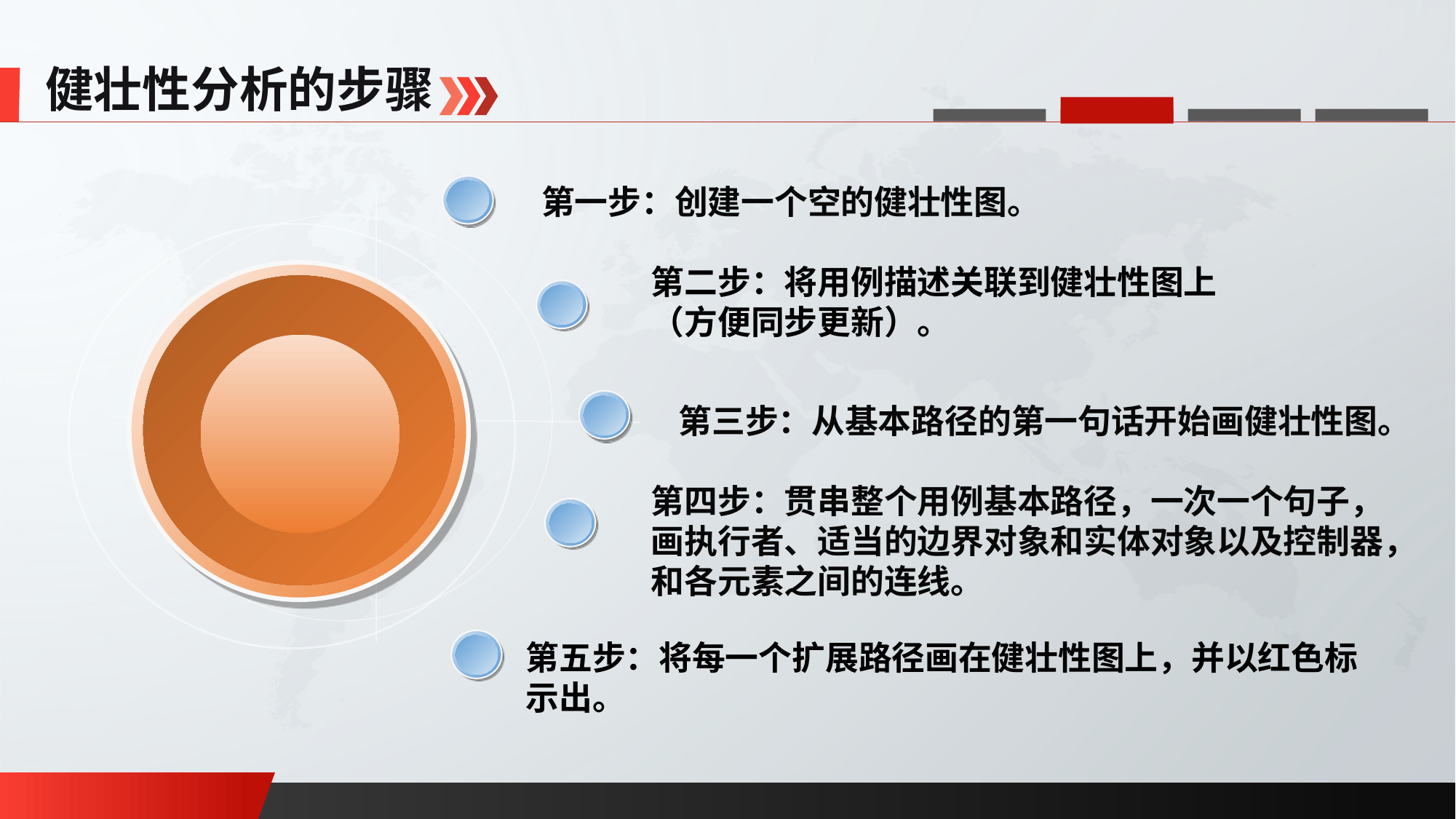

健壮性分析的步骤

 第一步：创建一个空的健壮性图。

第二步：将用例描述关联到健壮性图上（方便同步更新）。

第三步：从基本路径的第一句话开始画健壮性图。

第四步：贯串整个用例基本路径，一次一个句子，画执行者、适当的边界对象和实体对象以及控制器，和各元素之间的连线。

第五步：将每一个扩展路径画在健壮性图上，并以红色标示出。